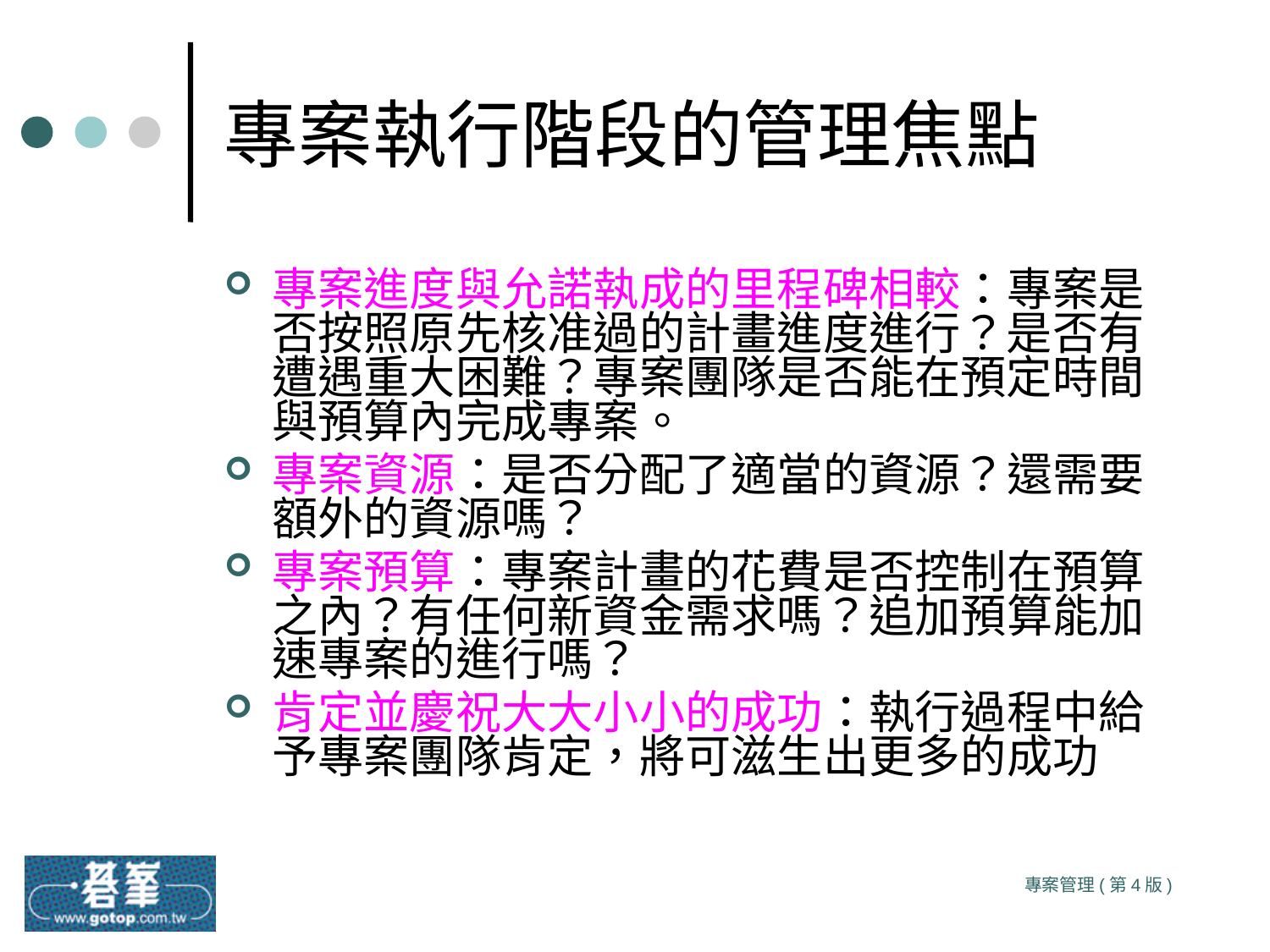

# 專案執行階段的管理焦點
專案進度與允諾執成的里程碑相較：專案是否按照原先核准過的計畫進度進行？是否有遭遇重大困難？專案團隊是否能在預定時間與預算內完成專案。
專案資源：是否分配了適當的資源？還需要額外的資源嗎？
專案預算：專案計畫的花費是否控制在預算之內？有任何新資金需求嗎？追加預算能加速專案的進行嗎？
肯定並慶祝大大小小的成功：執行過程中給予專案團隊肯定，將可滋生出更多的成功
專案管理(第4版)